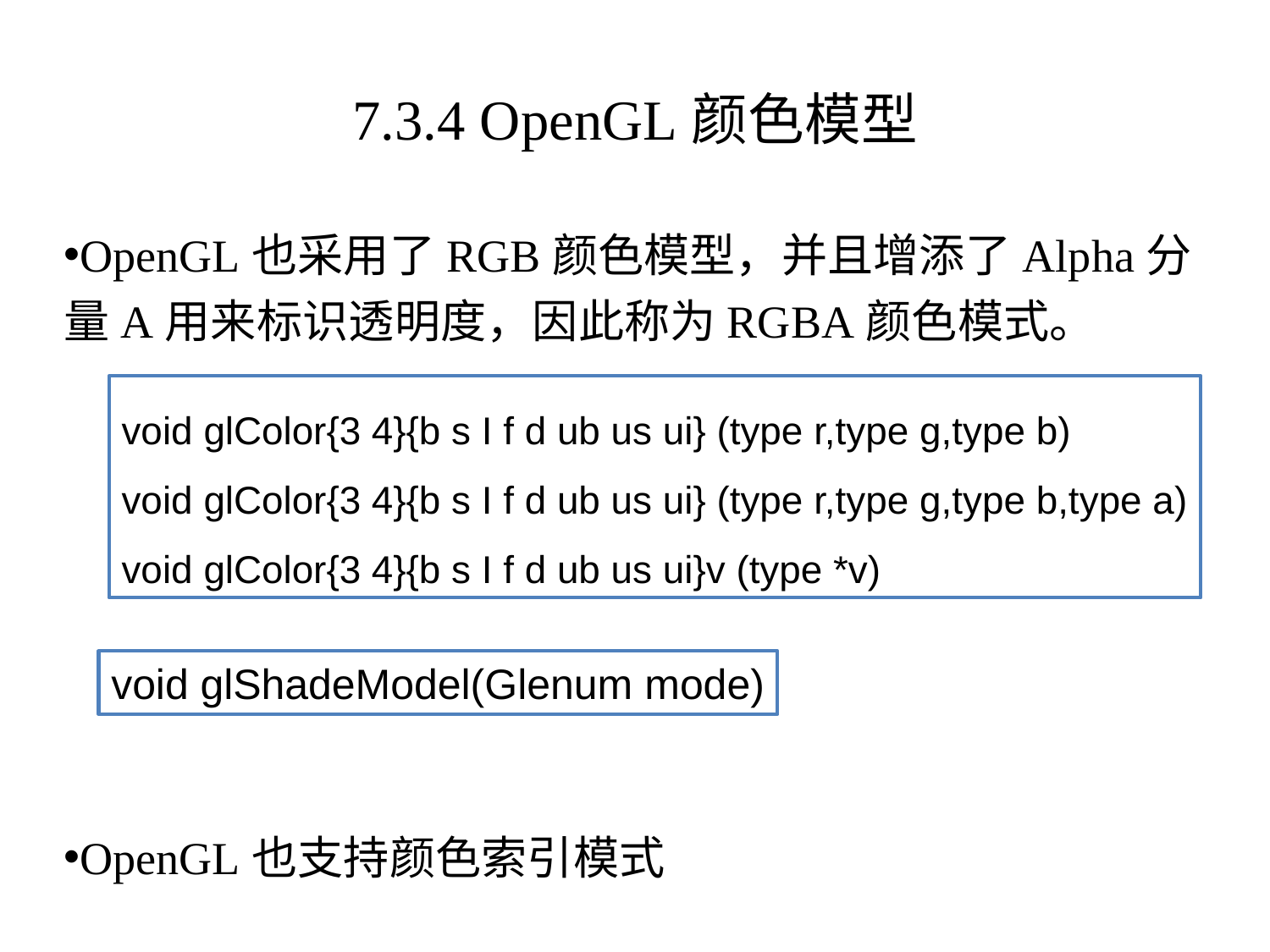

# 7.3.4 OpenGL颜色模型
OpenGL也采用了RGB颜色模型，并且增添了Alpha分量A用来标识透明度，因此称为RGBA颜色模式。

OpenGL也支持颜色索引模式
void glColor{3 4}{b s I f d ub us ui} (type r,type g,type b)
void glColor{3 4}{b s I f d ub us ui} (type r,type g,type b,type a)
void glColor{3 4}{b s I f d ub us ui}v (type *v)
void glShadeModel(Glenum mode)